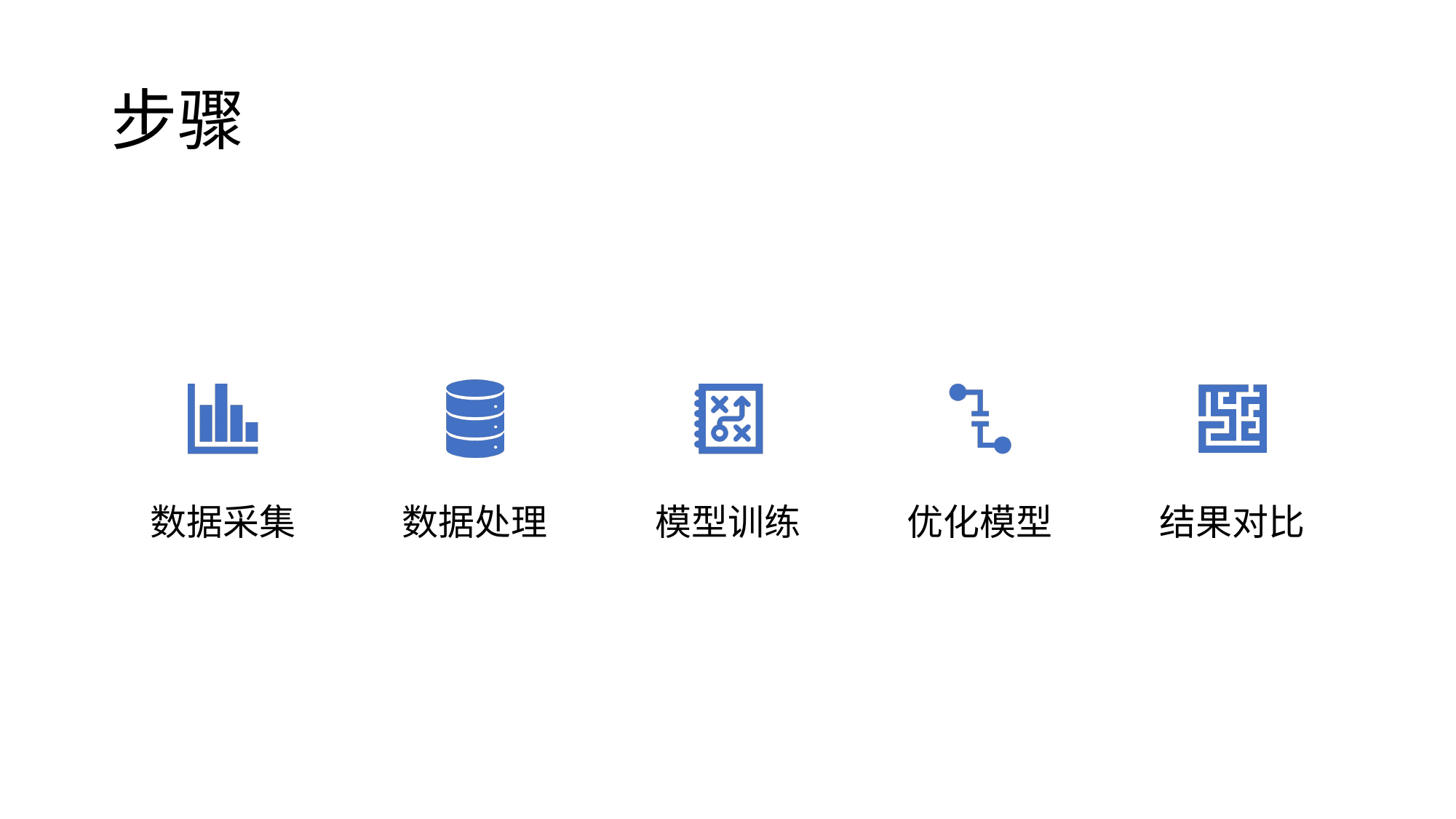

# 步骤
数据采集
数据处理
模型训练
优化模型
结果对比